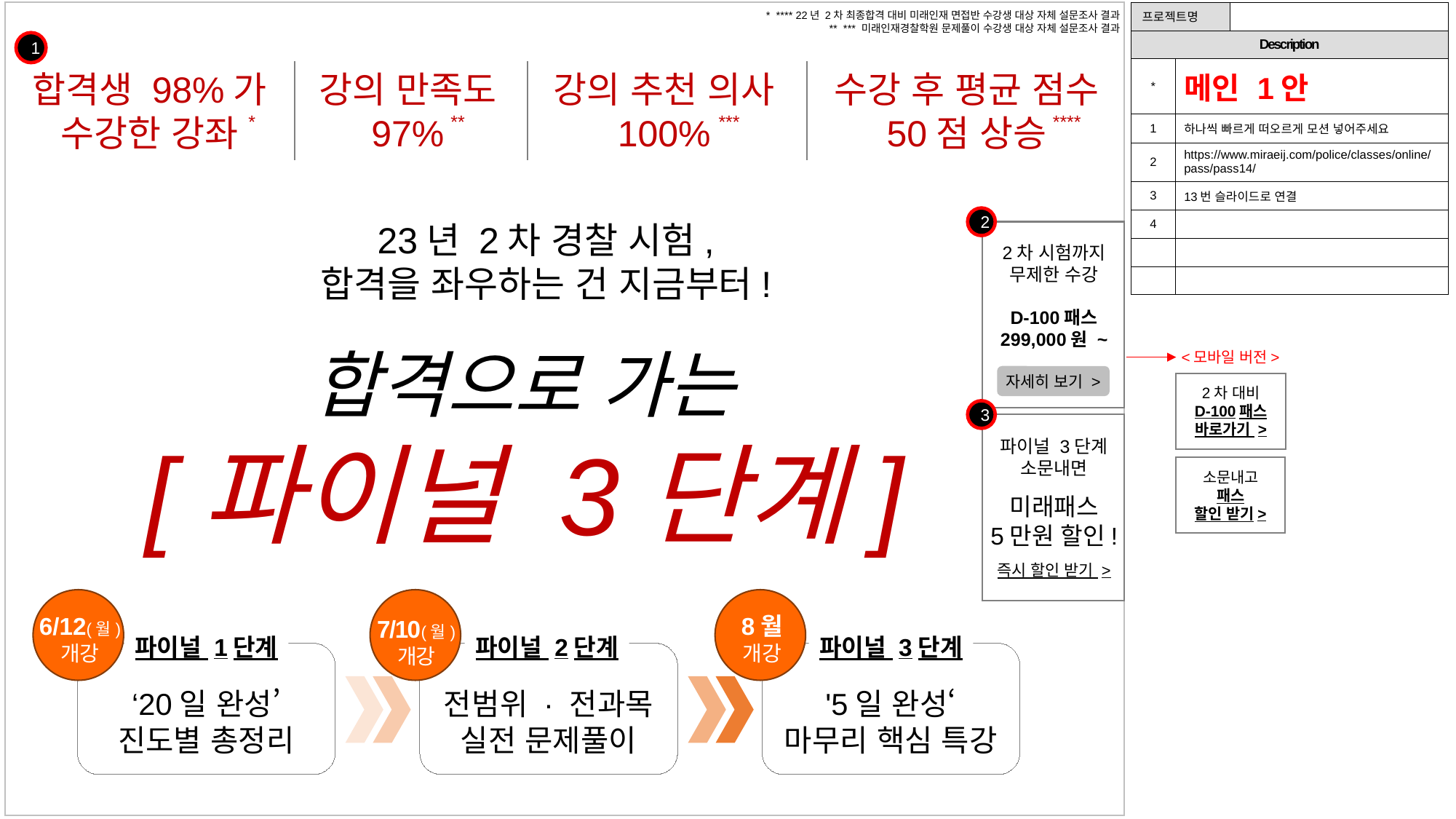

| 프로젝트명 |  |  |
| --- | --- | --- |
| Description |  |  |
| \* | 메인 1안 |  |
| 1 | 하나씩 빠르게 떠오르게 모션 넣어주세요 |  |
| 2 | https://www.miraeij.com/police/classes/online/pass/pass14/ |  |
| 3 | 13번 슬라이드로 연결 |  |
| 4 |  |  |
|  |  |  |
|  |  |  |
*  **** 22년 2차 최종합격 대비 미래인재 면접반 수강생 대상 자체 설문조사 결과
**  *** 미래인재경찰학원 문제풀이 수강생 대상 자체 설문조사 결과
1
강의 만족도
97%
강의 추천 의사
100%
수강 후 평균 점수
50점 상승
합격생 98%가
수강한 강좌
****
**
***
*
2
23년 2차 경찰 시험,
합격을 좌우하는 건 지금부터!

2차 시험까지
무제한 수강

D-100패스
299,000원 ~
합격으로 가는
[파이널 3단계]
<모바일 버전>

자세히 보기 >

2차 대비
D-100패스
바로가기 >
3

파이널 3단계
소문내면

미래패스
5만원 할인!

즉시 할인 받기 >

소문내고
패스
할인 받기>

8월
개강
6/12(월)
개강
7/10(월)
개강
파이널 2단계
파이널 3단계
파이널 1단계

‘20일 완성’
진도별 총정리

전범위 · 전과목
실전 문제풀이

'5일 완성‘
마무리 핵심 특강